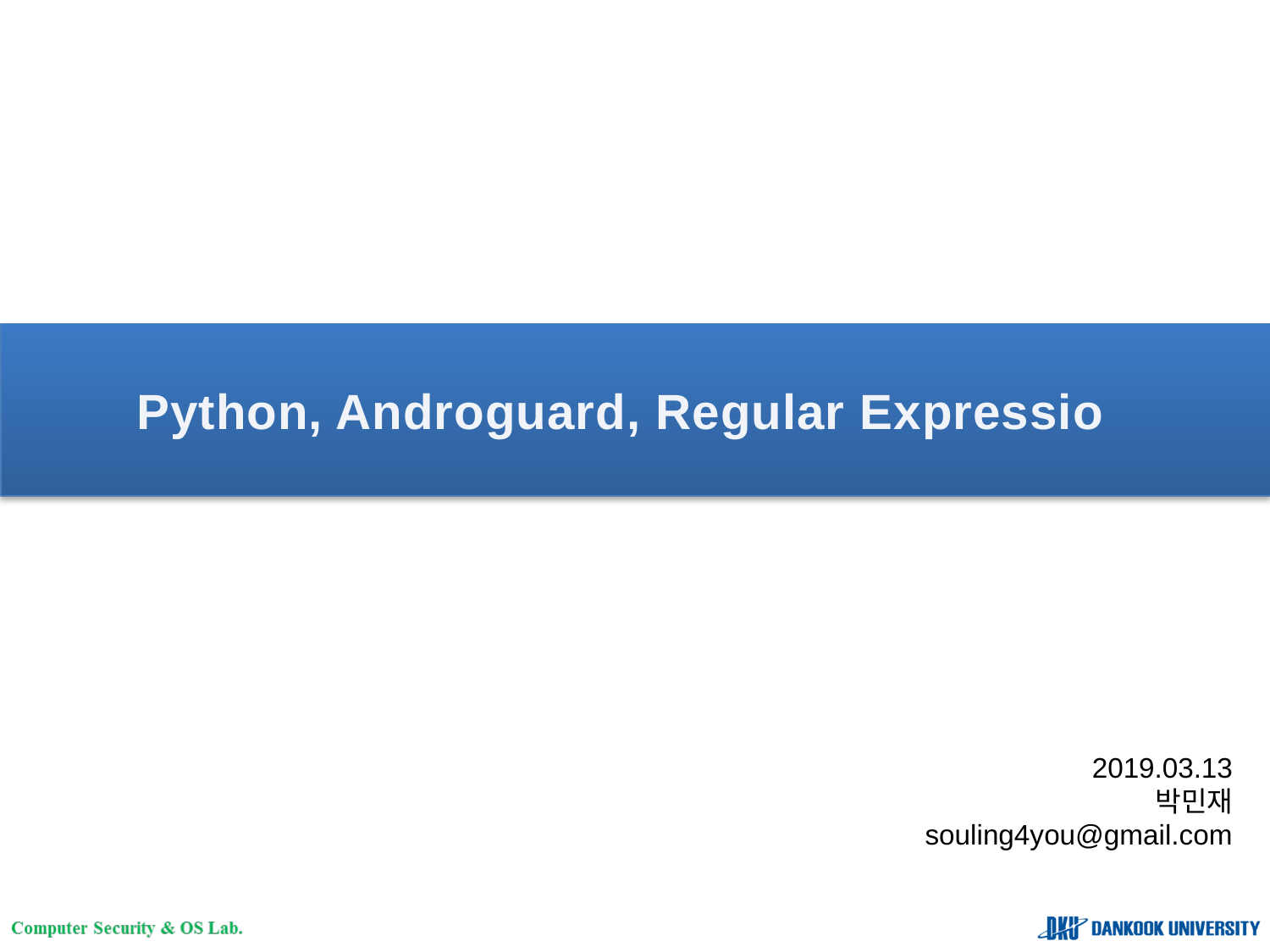

# Python, Androguard, Regular Expression

2019.03.13
박민재
souling4you@gmail.com